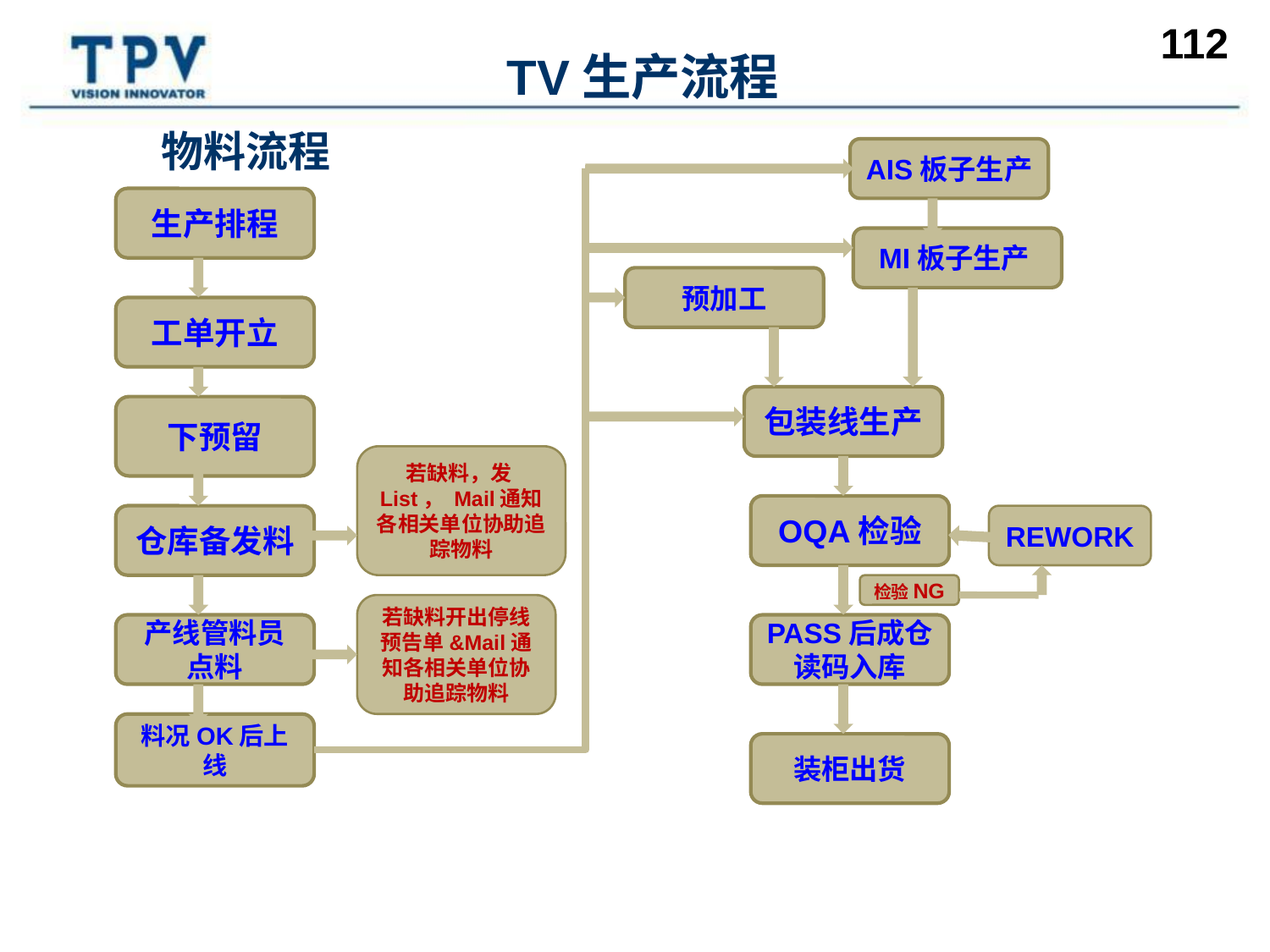

TV生产流程
物料流程
AIS板子生产
AIS板子生产
生产排程
MI板子生产
预加工
工单开立
包装线生产
下预留
若缺料，发List， Mail通知各相关单位协助追踪物料
OQA检验
仓库备发料
REWORK
检验NG
若缺料开出停线预告单&Mail通知各相关单位协助追踪物料
PASS后成仓读码入库
产线管料员点料
料况OK后上线
装柜出货